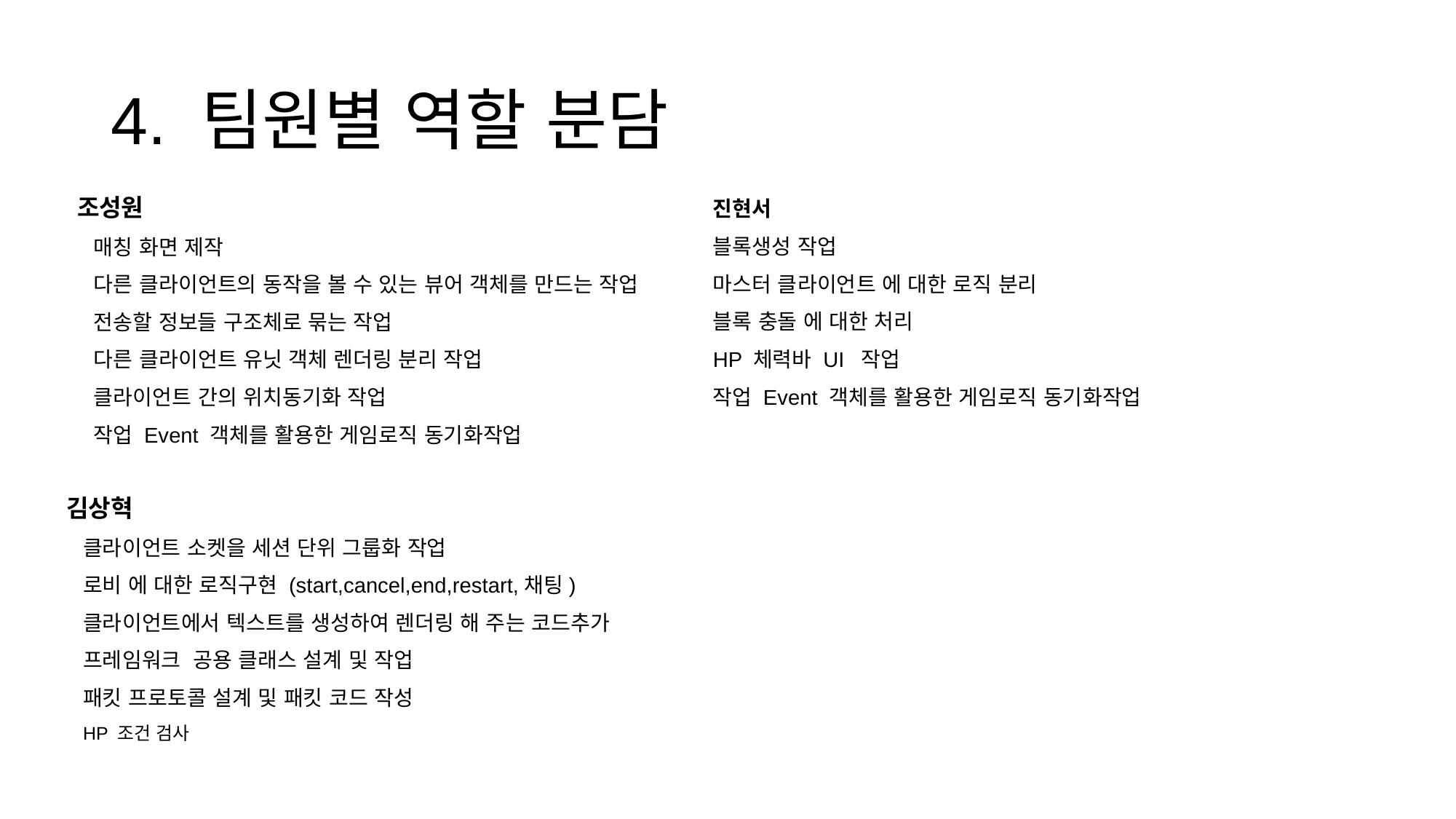

# 4. 팀원별 역할 분담
조성원
매칭 화면 제작
다른 클라이언트의 동작을 볼 수 있는 뷰어 객체를 만드는 작업
전송할 정보들 구조체로 묶는 작업
다른 클라이언트 유닛 객체 렌더링 분리 작업
클라이언트 간의 위치동기화 작업
작업 Event 객체를 활용한 게임로직 동기화작업

진현서
블록생성 작업
마스터 클라이언트 에 대한 로직 분리
블록 충돌 에 대한 처리
HP 체력바 UI  작업
작업 Event 객체를 활용한 게임로직 동기화작업
김상혁
클라이언트 소켓을 세션 단위 그룹화 작업
로비 에 대한 로직구현 (start,cancel,end,restart,채팅)
클라이언트에서 텍스트를 생성하여 렌더링 해 주는 코드추가
프레임워크  공용 클래스 설계 및 작업
패킷 프로토콜 설계 및 패킷 코드 작성
HP 조건 검사